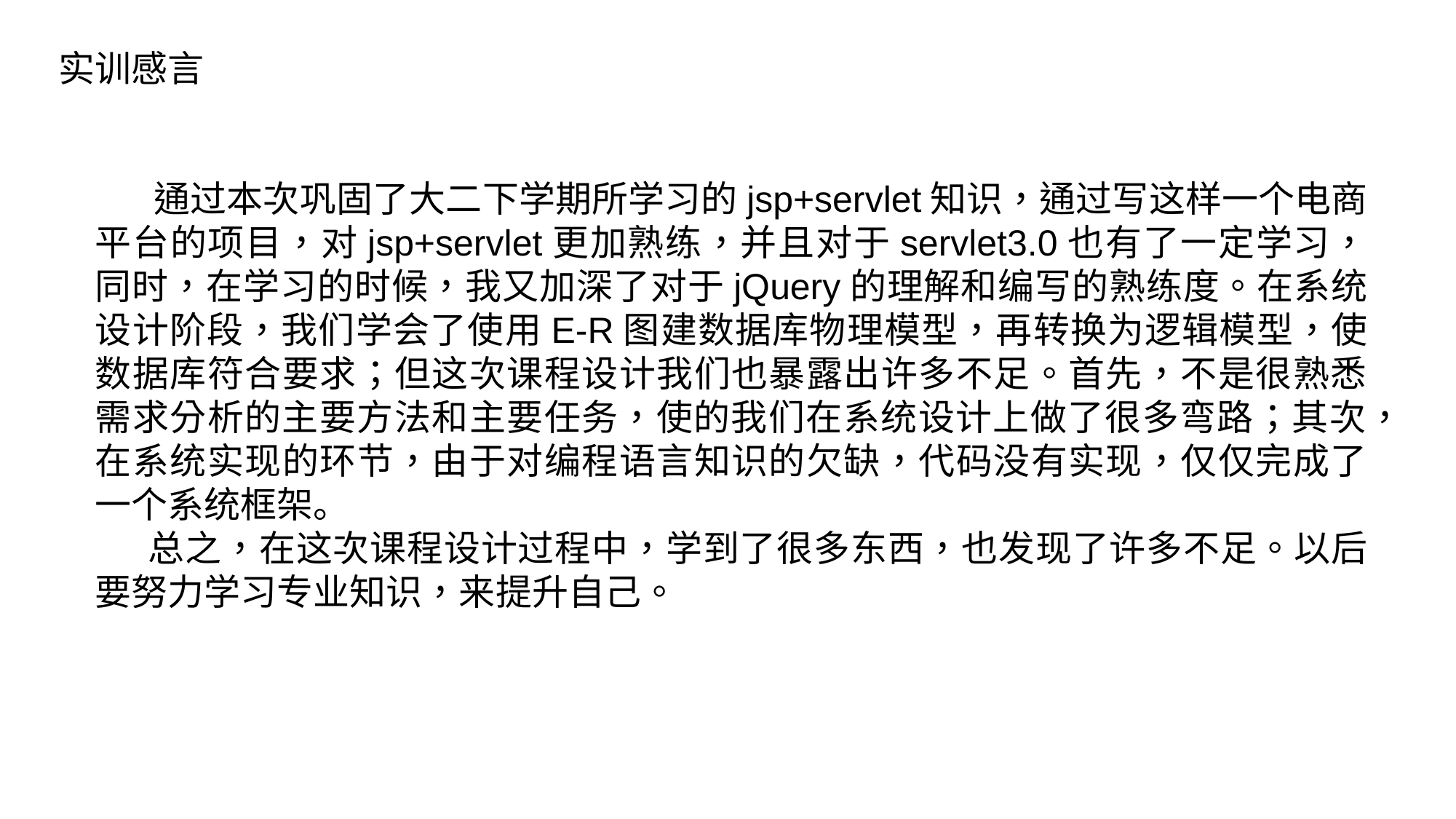

实训感言
      通过本次巩固了大二下学期所学习的jsp+servlet知识，通过写这样一个电商平台的项目，对jsp+servlet更加熟练，并且对于servlet3.0也有了一定学习，同时，在学习的时候，我又加深了对于jQuery的理解和编写的熟练度。在系统设计阶段，我们学会了使用E-R图建数据库物理模型，再转换为逻辑模型，使数据库符合要求；但这次课程设计我们也暴露出许多不足。首先，不是很熟悉需求分析的主要方法和主要任务，使的我们在系统设计上做了很多弯路；其次，在系统实现的环节，由于对编程语言知识的欠缺，代码没有实现，仅仅完成了一个系统框架。
     总之，在这次课程设计过程中，学到了很多东西，也发现了许多不足。以后要努力学习专业知识，来提升自己。